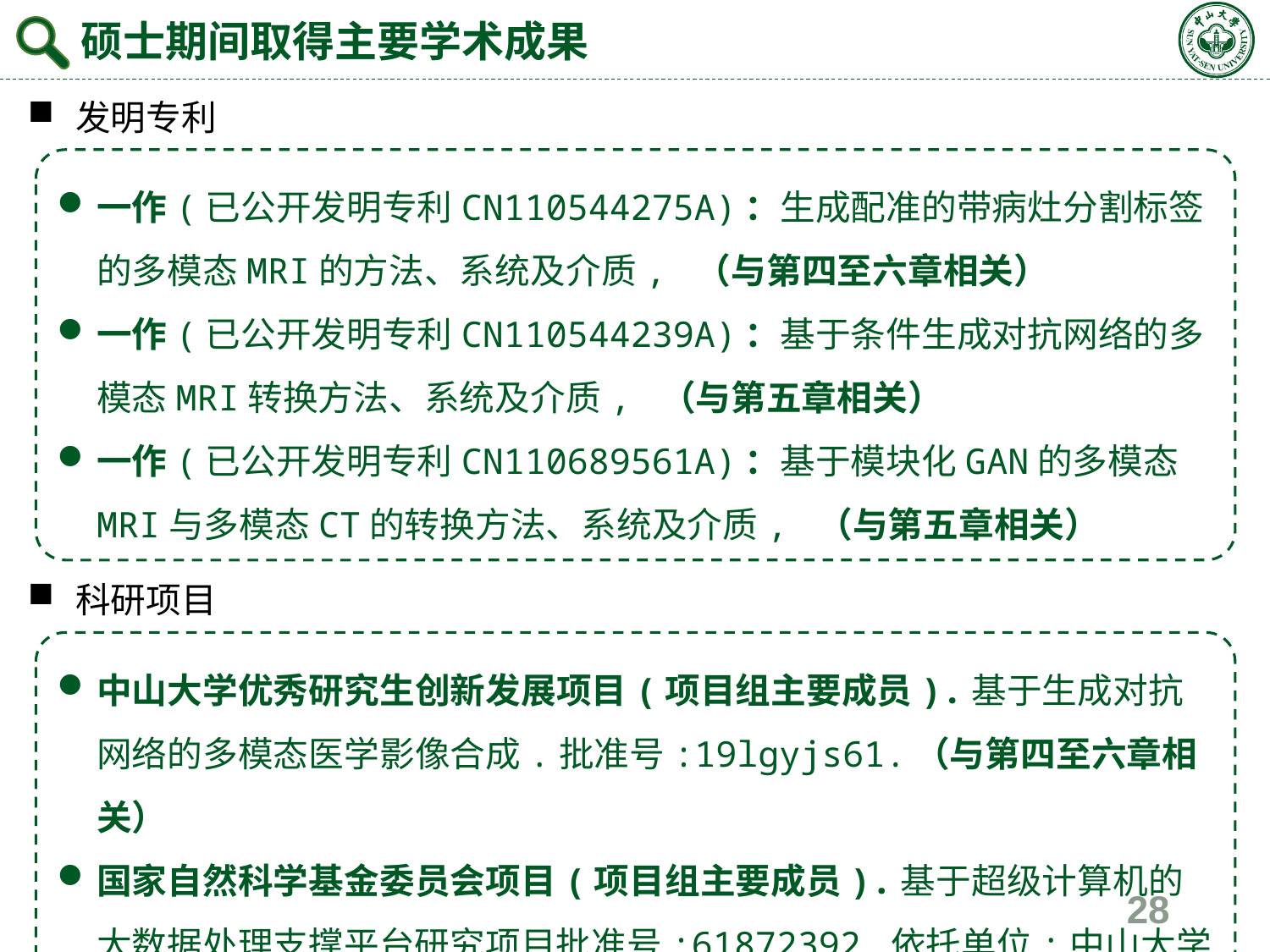

硕士期间取得主要学术成果

发明专利
一作(已公开发明专利CN110544275A)：生成配准的带病灶分割标签的多模态MRI的方法、系统及介质, （与第四至六章相关）
一作(已公开发明专利CN110544239A)：基于条件生成对抗网络的多模态MRI转换方法、系统及介质, （与第五章相关）
一作(已公开发明专利CN110689561A)：基于模块化GAN的多模态MRI与多模态CT的转换方法、系统及介质, （与第五章相关）
科研项目
中山大学优秀研究生创新发展项目(项目组主要成员).基于生成对抗网络的多模态医学影像合成.批准号:19lgyjs61.（与第四至六章相关）
国家自然科学基金委员会项目(项目组主要成员).基于超级计算机的大数据处理支撑平台研究项目批准号:61872392.依托单位:中山大学.
28